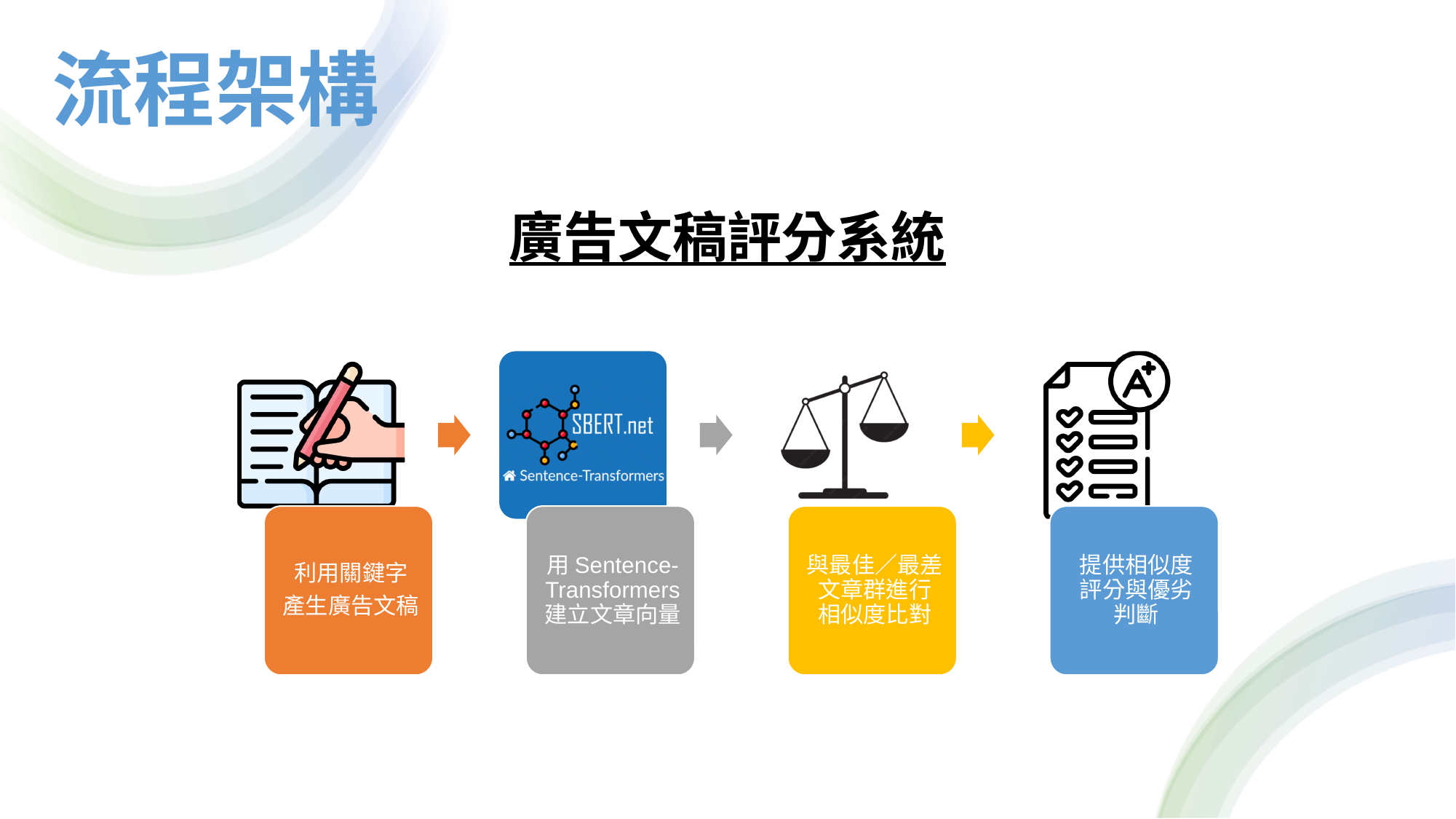

流程架構
廣告文稿評分系統
利用關鍵字
產生廣告文稿

用Sentence-
Transformers
建立文章向量

與最佳／最差文章群進行
相似度比對

提供相似度
評分與優劣
判斷